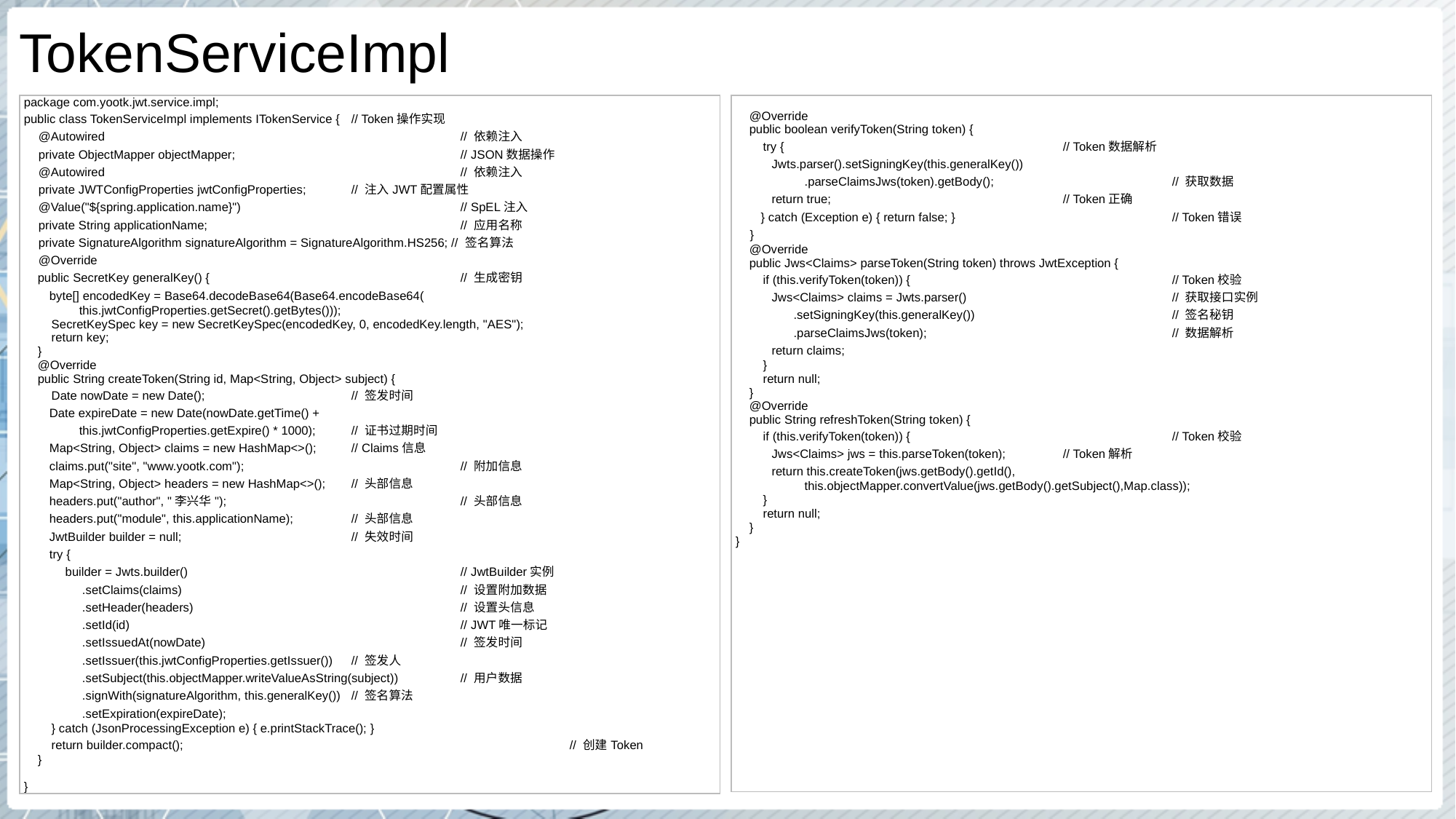

# TokenServiceImpl
| package com.yootk.jwt.service.impl; public class TokenServiceImpl implements ITokenService { // Token操作实现 @Autowired // 依赖注入 private ObjectMapper objectMapper; // JSON数据操作 @Autowired // 依赖注入 private JWTConfigProperties jwtConfigProperties; // 注入JWT配置属性 @Value("${spring.application.name}") // SpEL注入 private String applicationName; // 应用名称 private SignatureAlgorithm signatureAlgorithm = SignatureAlgorithm.HS256; // 签名算法 @Override public SecretKey generalKey() { // 生成密钥 byte[] encodedKey = Base64.decodeBase64(Base64.encodeBase64( this.jwtConfigProperties.getSecret().getBytes())); SecretKeySpec key = new SecretKeySpec(encodedKey, 0, encodedKey.length, "AES"); return key; } @Override public String createToken(String id, Map<String, Object> subject) { Date nowDate = new Date(); // 签发时间 Date expireDate = new Date(nowDate.getTime() + this.jwtConfigProperties.getExpire() \* 1000); // 证书过期时间 Map<String, Object> claims = new HashMap<>(); // Claims信息 claims.put("site", "www.yootk.com"); // 附加信息 Map<String, Object> headers = new HashMap<>(); // 头部信息 headers.put("author", "李兴华"); // 头部信息 headers.put("module", this.applicationName); // 头部信息 JwtBuilder builder = null; // 失效时间 try { builder = Jwts.builder() // JwtBuilder实例 .setClaims(claims) // 设置附加数据 .setHeader(headers) // 设置头信息 .setId(id) // JWT唯一标记 .setIssuedAt(nowDate) // 签发时间 .setIssuer(this.jwtConfigProperties.getIssuer()) // 签发人 .setSubject(this.objectMapper.writeValueAsString(subject)) // 用户数据 .signWith(signatureAlgorithm, this.generalKey()) // 签名算法 .setExpiration(expireDate); } catch (JsonProcessingException e) { e.printStackTrace(); } return builder.compact(); // 创建Token } } |
| --- |
| @Override public boolean verifyToken(String token) { try { // Token数据解析 Jwts.parser().setSigningKey(this.generalKey()) .parseClaimsJws(token).getBody(); // 获取数据 return true; // Token正确 } catch (Exception e) { return false; } // Token错误 } @Override public Jws<Claims> parseToken(String token) throws JwtException { if (this.verifyToken(token)) { // Token校验 Jws<Claims> claims = Jwts.parser() // 获取接口实例 .setSigningKey(this.generalKey()) // 签名秘钥 .parseClaimsJws(token); // 数据解析 return claims; } return null; } @Override public String refreshToken(String token) { if (this.verifyToken(token)) { // Token校验 Jws<Claims> jws = this.parseToken(token); // Token解析 return this.createToken(jws.getBody().getId(), this.objectMapper.convertValue(jws.getBody().getSubject(),Map.class)); } return null; } } |
| --- |